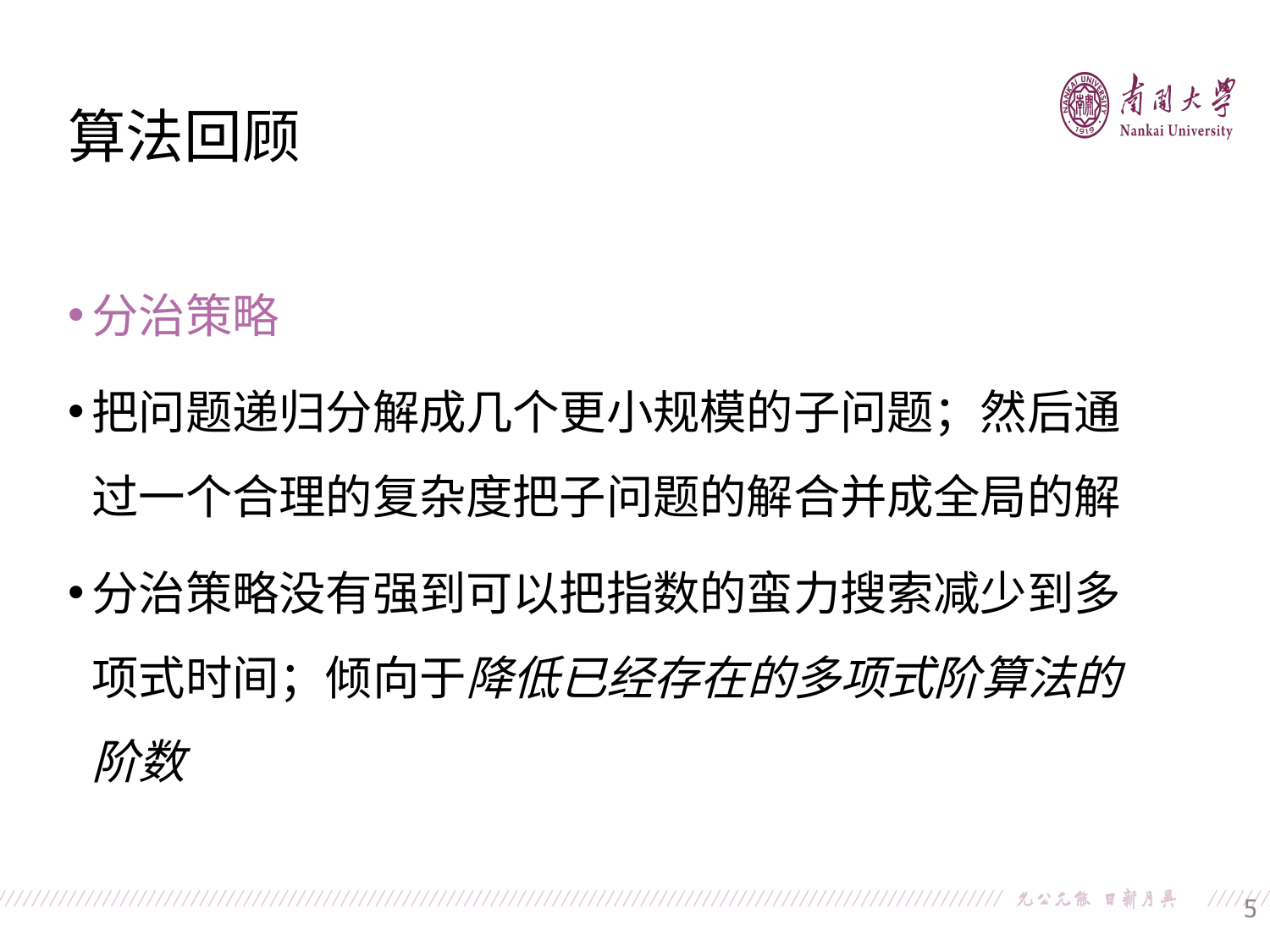

算法回顾
分治策略
把问题递归分解成几个更小规模的子问题；然后通过一个合理的复杂度把子问题的解合并成全局的解
分治策略没有强到可以把指数的蛮力搜索减少到多项式时间；倾向于降低已经存在的多项式阶算法的阶数
5